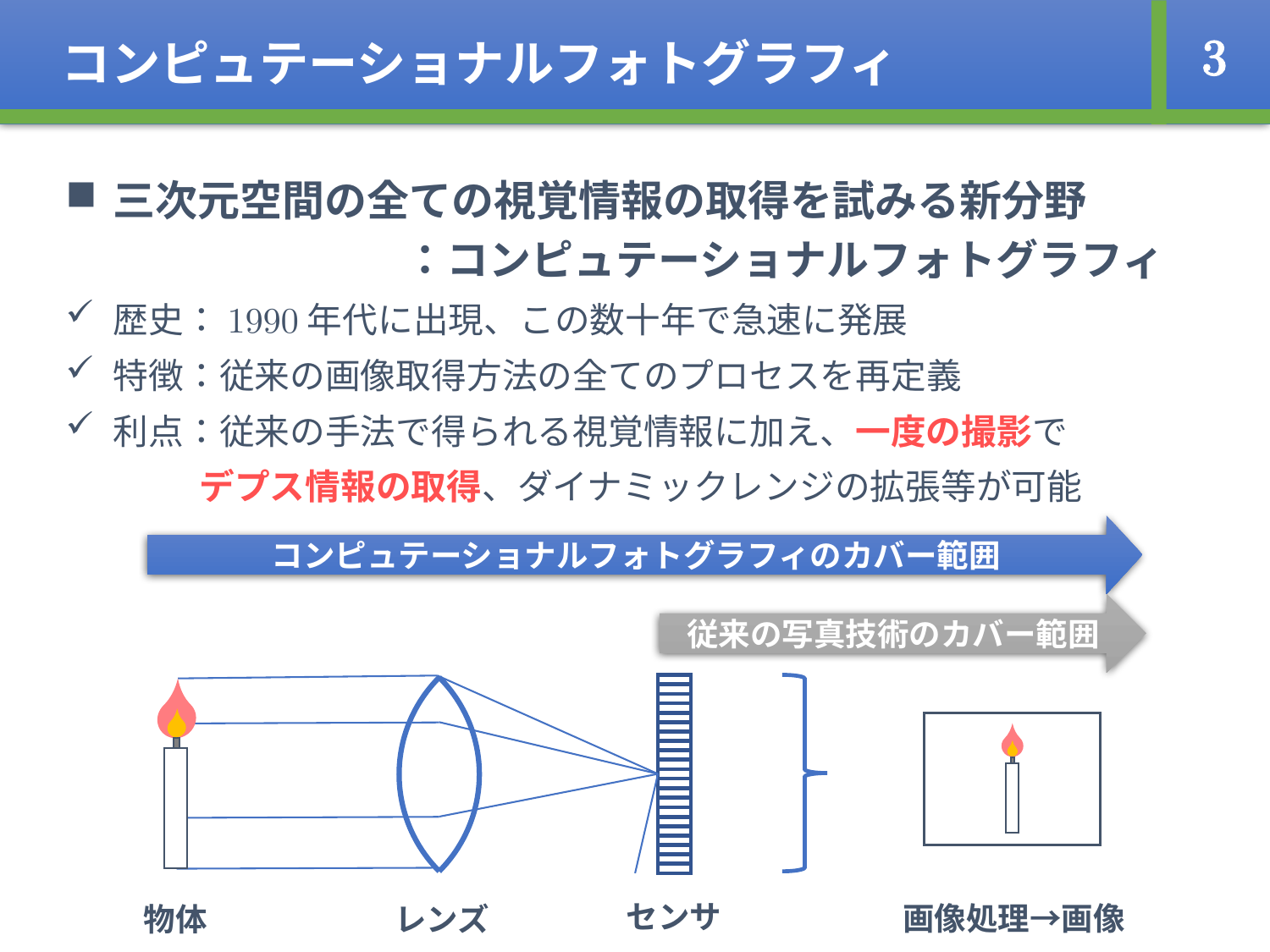

コンピュテーショナルフォトグラフィ
3

三次元空間の全ての視覚情報の取得を試みる新分野
　　　　　　　　：コンピュテーショナルフォトグラフィ
歴史：1990年代に出現、この数十年で急速に発展
特徴：従来の画像取得方法の全てのプロセスを再定義
利点：従来の手法で得られる視覚情報に加え、一度の撮影で
                デプス情報の取得、ダイナミックレンジの拡張等が可能
コンピュテーショナルフォトグラフィのカバー範囲
従来の写真技術のカバー範囲

センサ
画像処理→画像
物体
レンズ